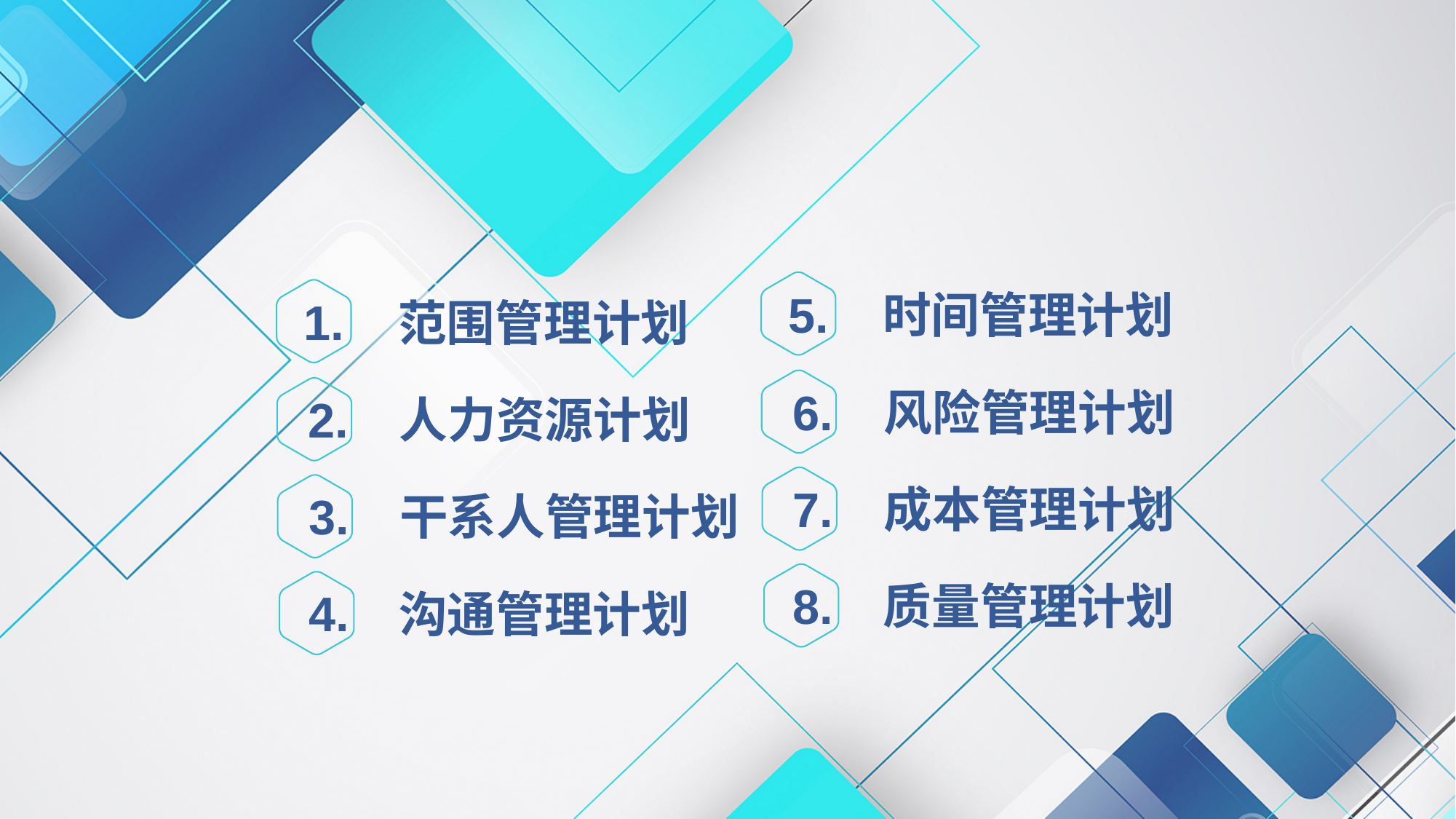

5.

  1.
时间管理计划
范围管理计划

  6.
风险管理计划

  2.
人力资源计划

  7.
成本管理计划

  3.
干系人管理计划

  8.
质量管理计划

  4.
沟通管理计划